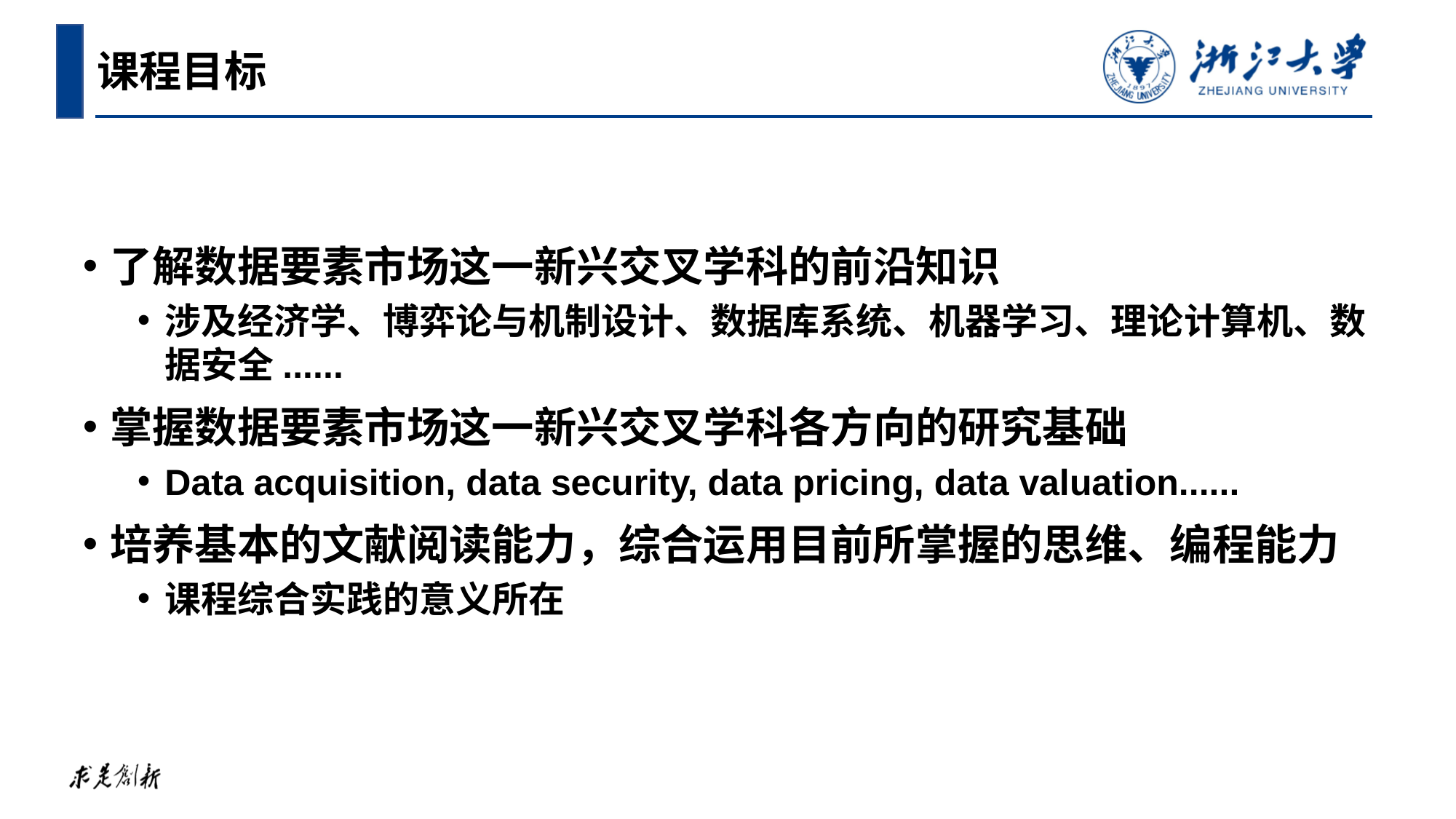

课程目标
了解数据要素市场这一新兴交叉学科的前沿知识
涉及经济学、博弈论与机制设计、数据库系统、机器学习、理论计算机、数据安全......
掌握数据要素市场这一新兴交叉学科各方向的研究基础
Data acquisition, data security, data pricing, data valuation......
培养基本的文献阅读能力，综合运用目前所掌握的思维、编程能力
课程综合实践的意义所在

10